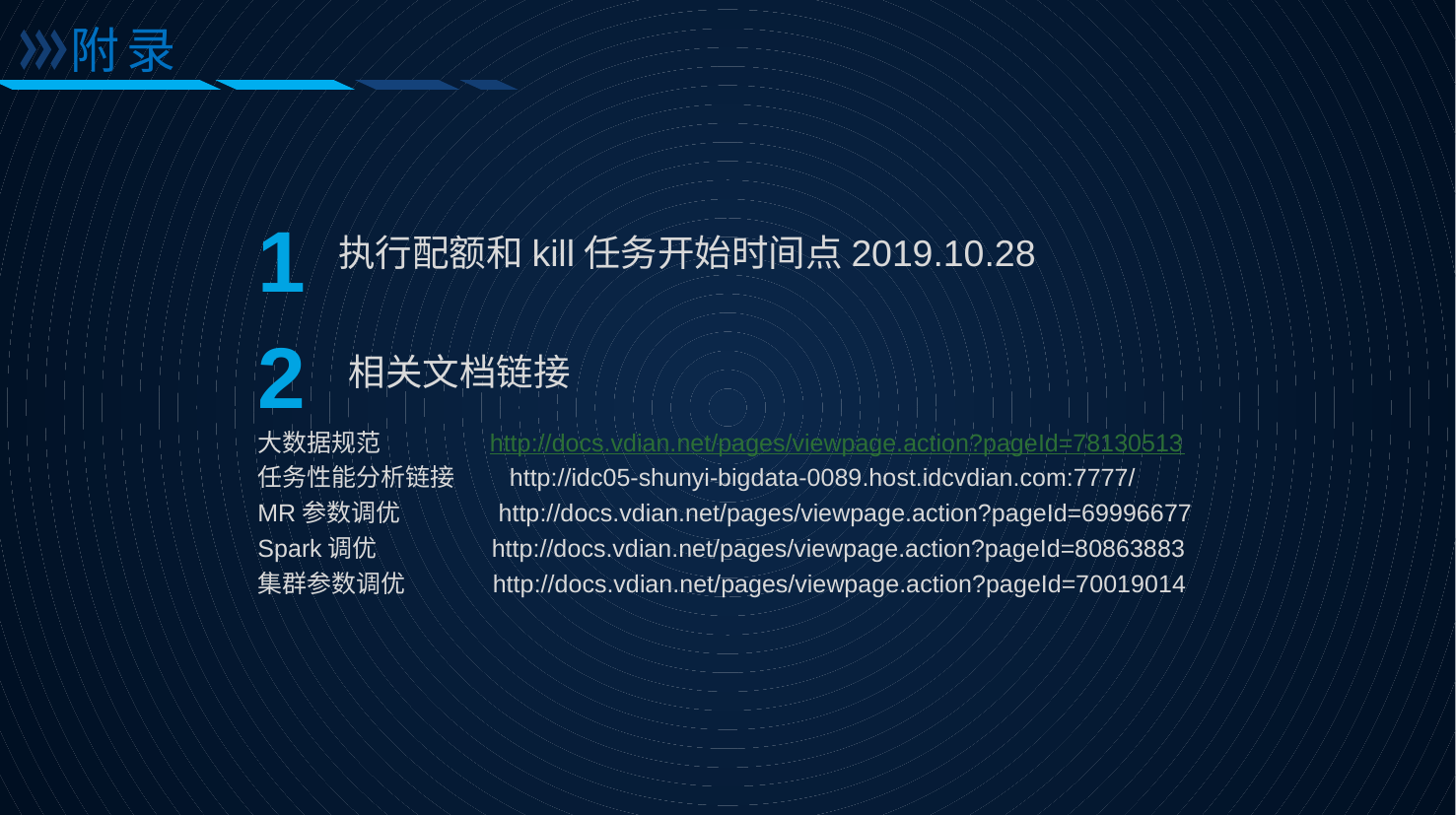

附录

1
执行配额和kill任务开始时间点2019.10.28
2
相关文档链接
大数据规范                   http://docs.vdian.net/pages/viewpage.action?pageId=78130513
任务性能分析链接         http://idc05-shunyi-bigdata-0089.host.idcvdian.com:7777/
MR参数调优                 http://docs.vdian.net/pages/viewpage.action?pageId=69996677
Spark调优                    http://docs.vdian.net/pages/viewpage.action?pageId=80863883
集群参数调优               http://docs.vdian.net/pages/viewpage.action?pageId=70019014